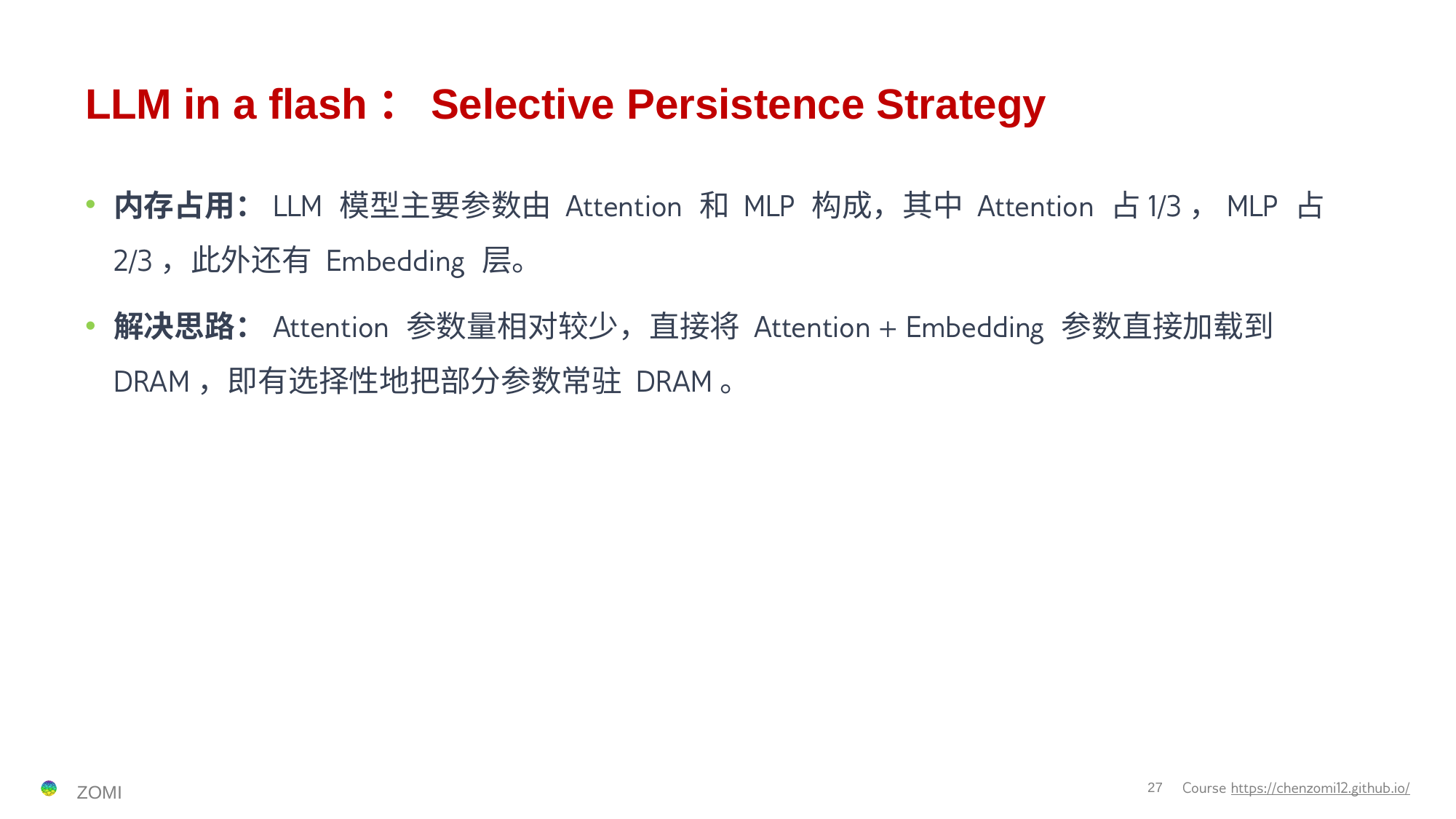

# LLM in a flash：Selective Persistence Strategy
内存占用：LLM 模型主要参数由 Attention 和 MLP 构成，其中 Attention 占1/3，MLP 占 2/3，此外还有 Embedding 层。
解决思路：Attention 参数量相对较少，直接将 Attention + Embedding 参数直接加载到 DRAM，即有选择性地把部分参数常驻 DRAM。